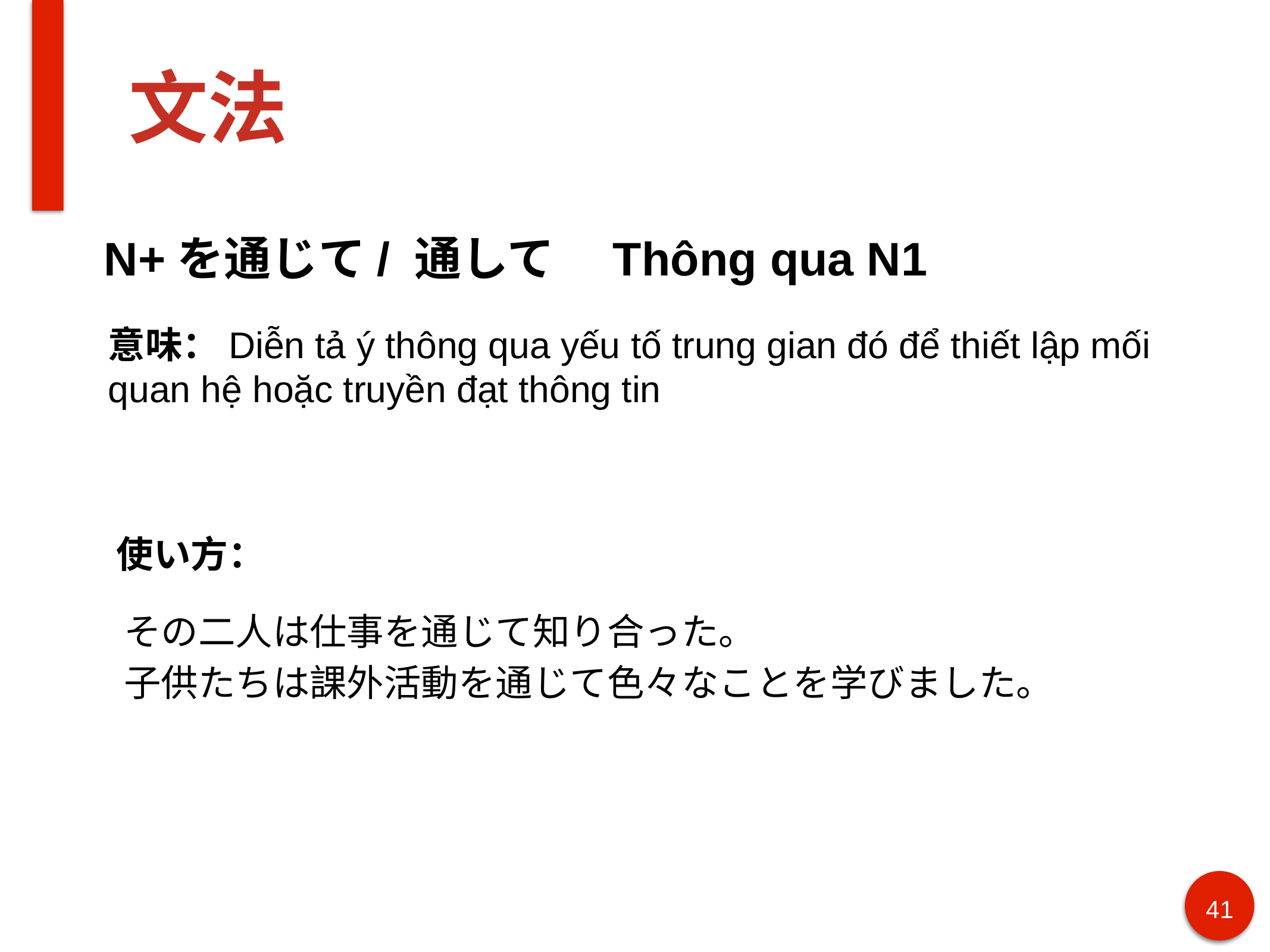

# 文法
N+を通じて/ 通して　Thông qua N1

意味：Diễn tả ý thông qua yếu tố trung gian đó để thiết lập mối quan hệ hoặc truyền đạt thông tin
使い方：
その二人は仕事を通じて知り合った。
子供たちは課外活動を通じて色々なことを学びました。
41